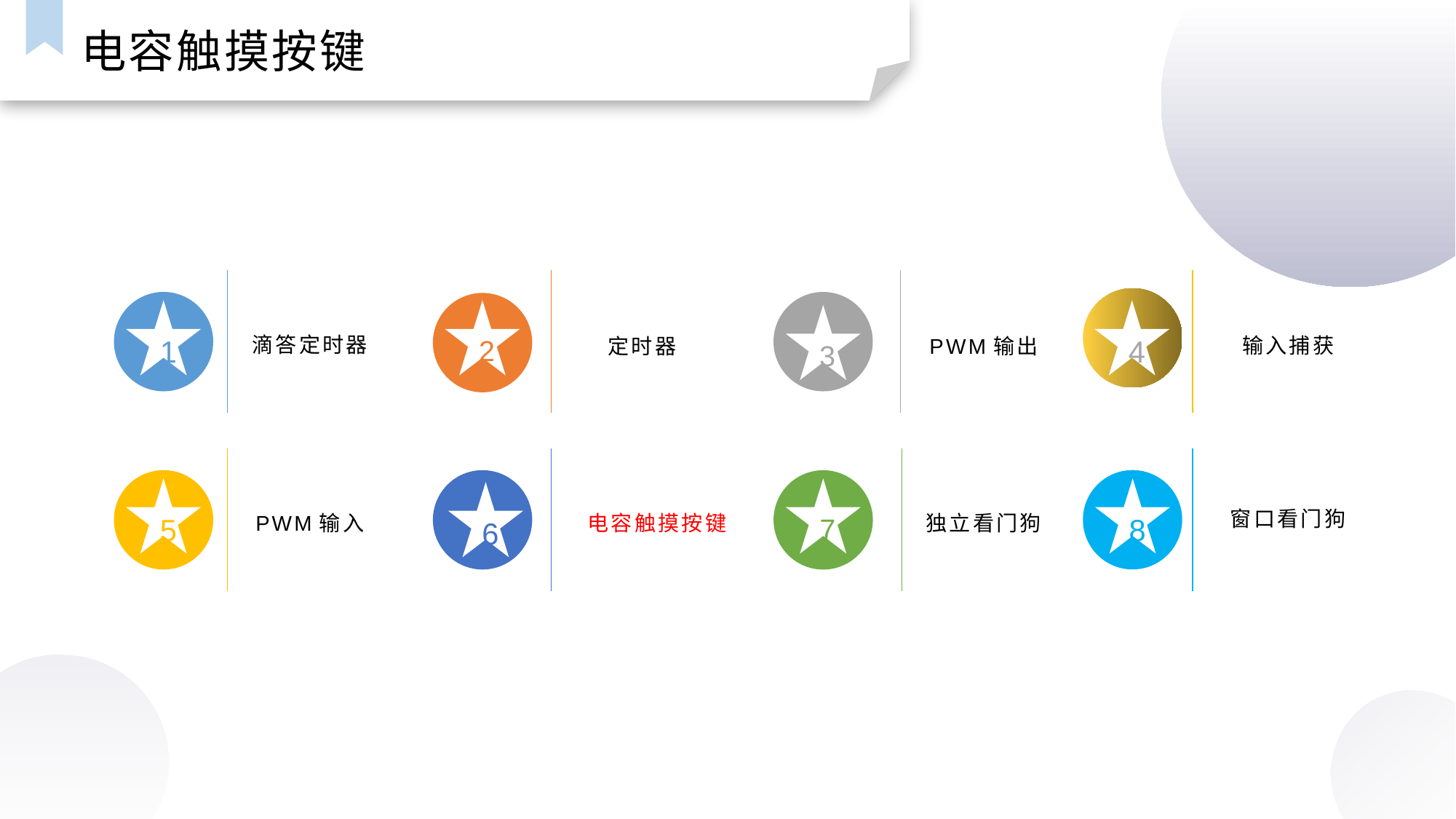

电容触摸按键

滴答定时器
输入捕获
定时器
PWM输出

1
2
4
3
窗口看门狗
PWM输入
独立看门狗
电容触摸按键

5
7
8
6